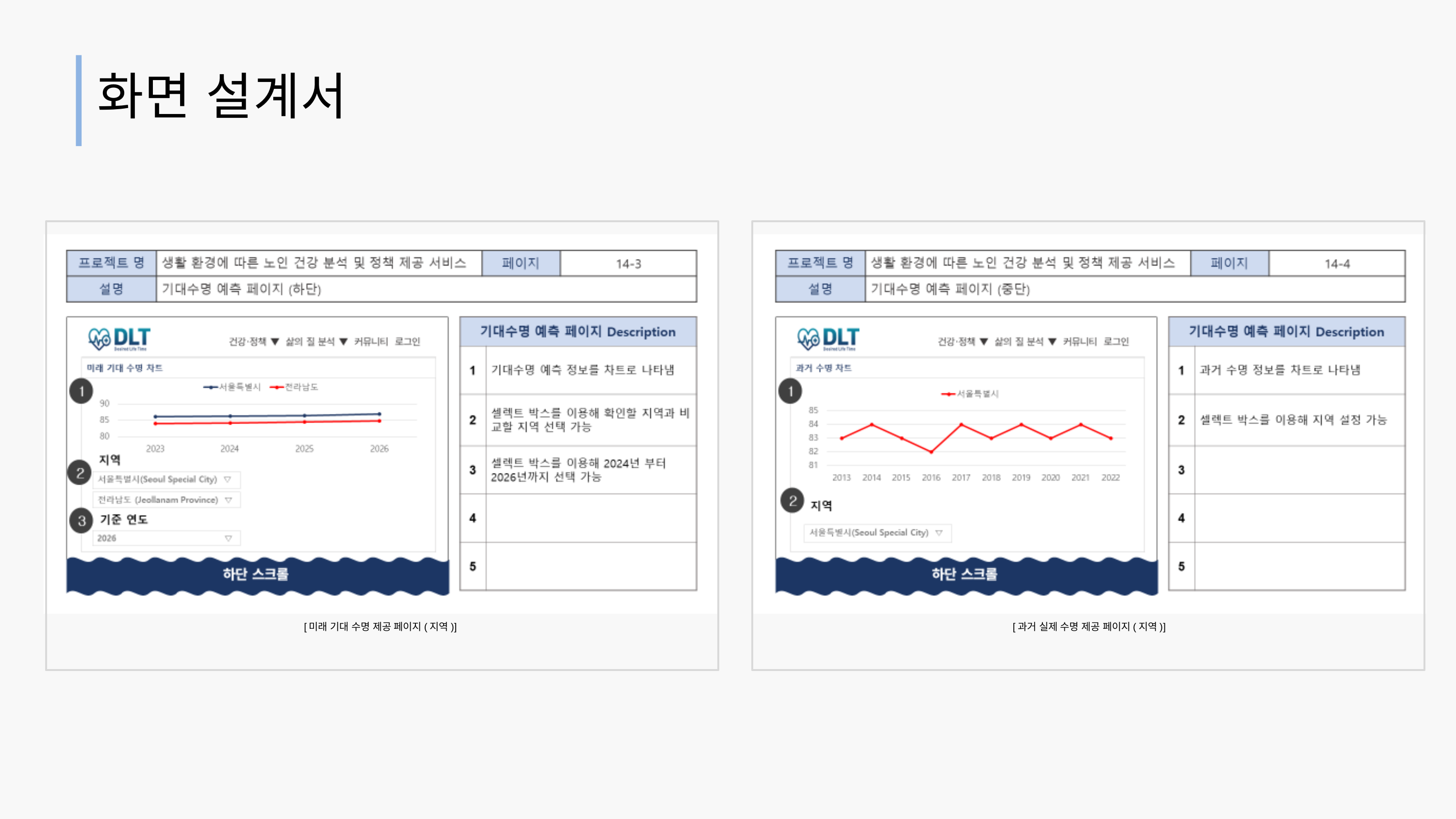

화면 설계서

[미래 기대 수명 제공 페이지(지역)]
[과거 실제 수명 제공 페이지(지역)]